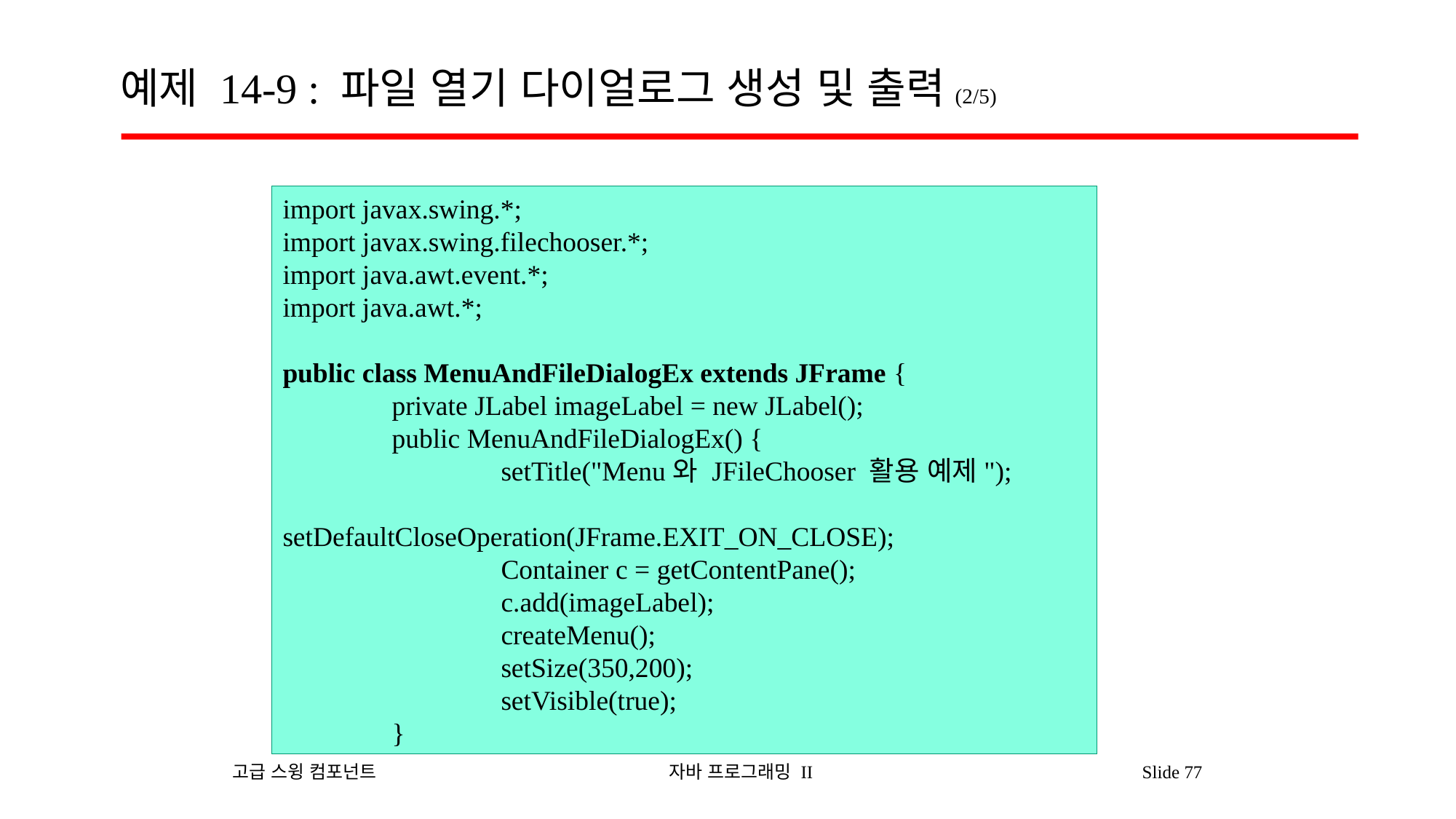

# 예제 14-9 : 파일 열기 다이얼로그 생성 및 출력(2/5)
import javax.swing.*;
import javax.swing.filechooser.*;
import java.awt.event.*;
import java.awt.*;

public class MenuAndFileDialogEx extends JFrame {
	private JLabel imageLabel = new JLabel();
	public MenuAndFileDialogEx() {
		setTitle("Menu와 JFileChooser 활용 예제");
		setDefaultCloseOperation(JFrame.EXIT_ON_CLOSE);
		Container c = getContentPane();
		c.add(imageLabel);
		createMenu();
		setSize(350,200);
		setVisible(true);
	}